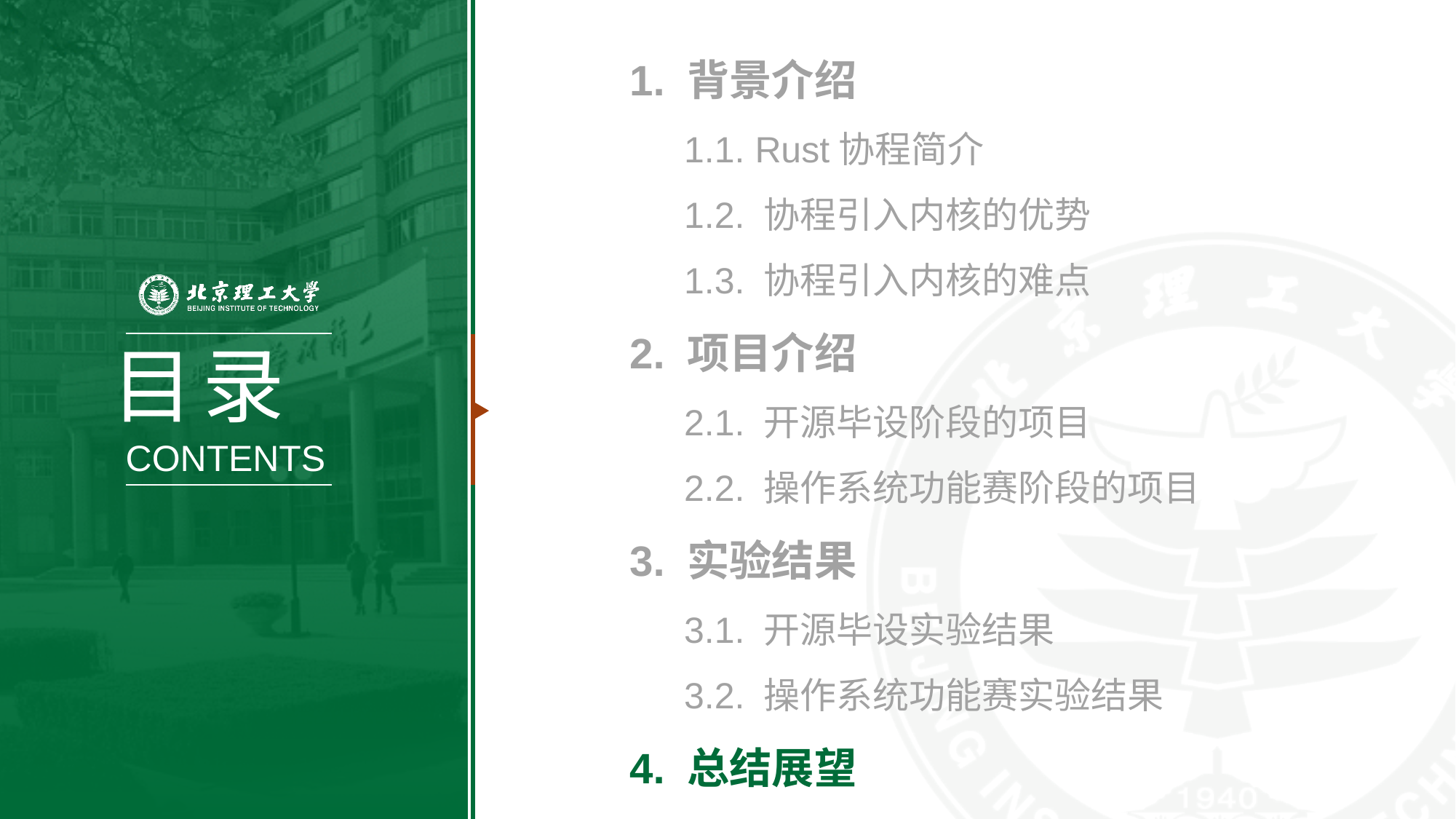

1. 背景介绍
1.1. Rust协程简介
1.2. 协程引入内核的优势
1.3. 协程引入内核的难点
2. 项目介绍
2.1. 开源毕设阶段的项目
2.2. 操作系统功能赛阶段的项目
3. 实验结果
3.1. 开源毕设实验结果
3.2. 操作系统功能赛实验结果
4. 总结展望